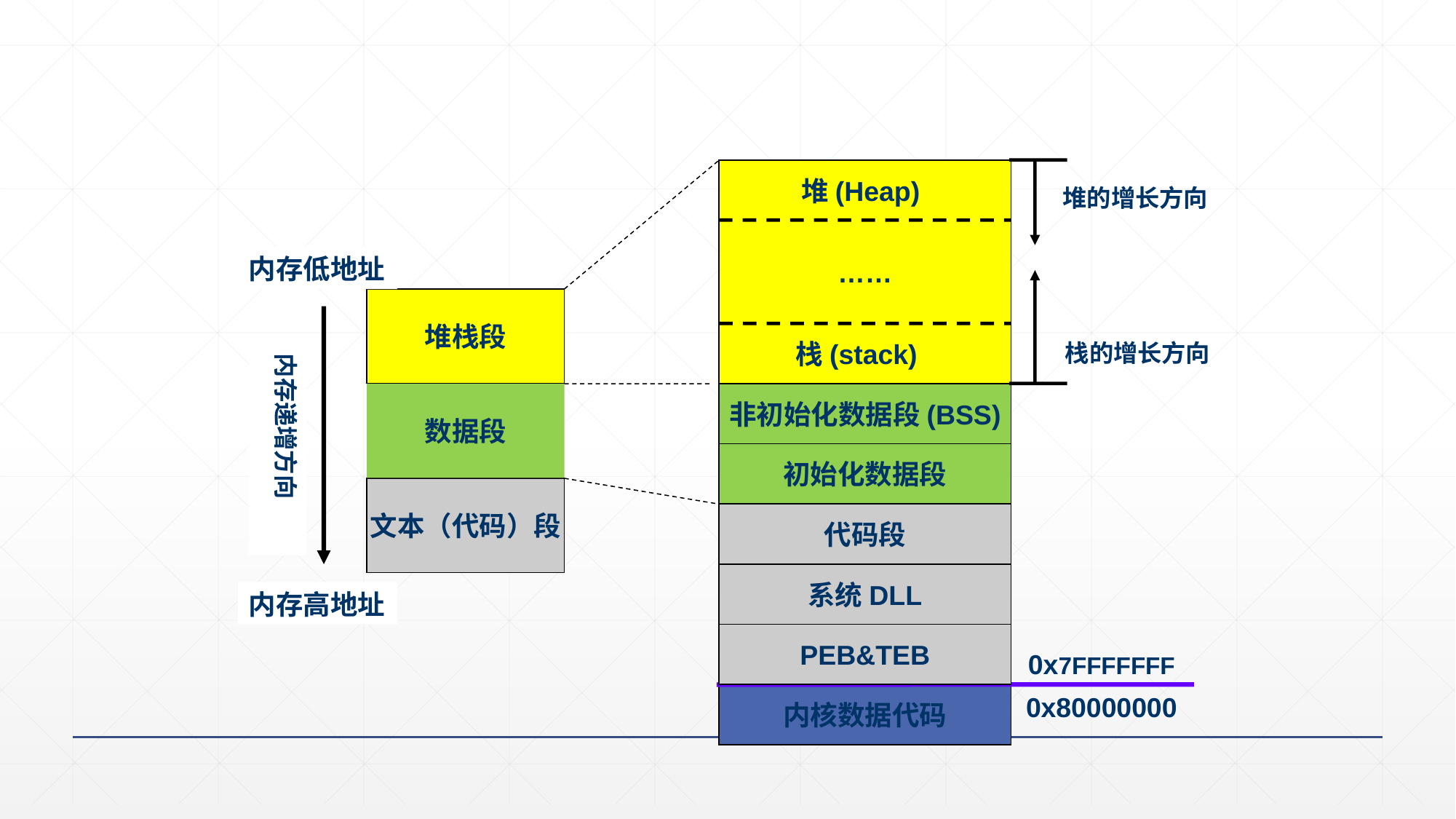

# 补充：程序在内存中的映像
堆(Heap)

……

堆的增长方向

内存低地址

堆栈段

栈(stack)

栈的增长方向
内存递增方向

数据段
非初始化数据段(BSS)

初始化数据段

文本（代码）段
代码段
系统DLL
内存高地址
PEB&TEB
0x7FFFFFFF

内核数据代码
0x80000000